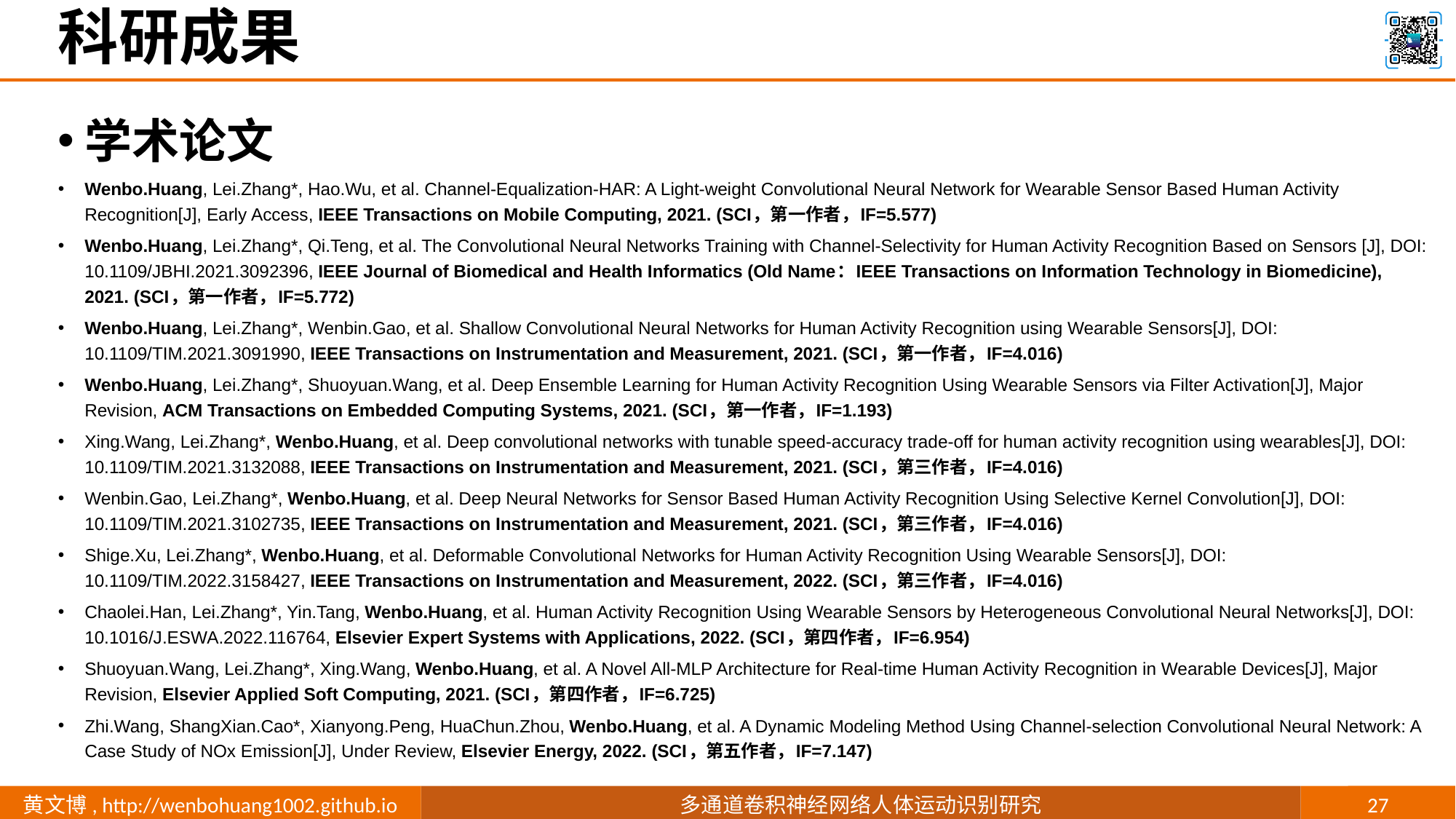

# 科研成果
学术论文
Wenbo.Huang, Lei.Zhang*, Hao.Wu, et al. Channel-Equalization-HAR: A Light-weight Convolutional Neural Network for Wearable Sensor Based Human Activity Recognition[J], Early Access, IEEE Transactions on Mobile Computing, 2021. (SCI，第一作者，IF=5.577)
Wenbo.Huang, Lei.Zhang*, Qi.Teng, et al. The Convolutional Neural Networks Training with Channel-Selectivity for Human Activity Recognition Based on Sensors [J], DOI: 10.1109/JBHI.2021.3092396, IEEE Journal of Biomedical and Health Informatics (Old Name：IEEE Transactions on Information Technology in Biomedicine), 2021. (SCI，第一作者，IF=5.772)
Wenbo.Huang, Lei.Zhang*, Wenbin.Gao, et al. Shallow Convolutional Neural Networks for Human Activity Recognition using Wearable Sensors[J], DOI: 10.1109/TIM.2021.3091990, IEEE Transactions on Instrumentation and Measurement, 2021. (SCI，第一作者，IF=4.016)
Wenbo.Huang, Lei.Zhang*, Shuoyuan.Wang, et al. Deep Ensemble Learning for Human Activity Recognition Using Wearable Sensors via Filter Activation[J], Major Revision, ACM Transactions on Embedded Computing Systems, 2021. (SCI，第一作者，IF=1.193)
Xing.Wang, Lei.Zhang*, Wenbo.Huang, et al. Deep convolutional networks with tunable speed-accuracy trade-off for human activity recognition using wearables[J], DOI: 10.1109/TIM.2021.3132088, IEEE Transactions on Instrumentation and Measurement, 2021. (SCI，第三作者，IF=4.016)
Wenbin.Gao, Lei.Zhang*, Wenbo.Huang, et al. Deep Neural Networks for Sensor Based Human Activity Recognition Using Selective Kernel Convolution[J], DOI: 10.1109/TIM.2021.3102735, IEEE Transactions on Instrumentation and Measurement, 2021. (SCI，第三作者，IF=4.016)
Shige.Xu, Lei.Zhang*, Wenbo.Huang, et al. Deformable Convolutional Networks for Human Activity Recognition Using Wearable Sensors[J], DOI: 10.1109/TIM.2022.3158427, IEEE Transactions on Instrumentation and Measurement, 2022. (SCI，第三作者，IF=4.016)
Chaolei.Han, Lei.Zhang*, Yin.Tang, Wenbo.Huang, et al. Human Activity Recognition Using Wearable Sensors by Heterogeneous Convolutional Neural Networks[J], DOI: 10.1016/J.ESWA.2022.116764, Elsevier Expert Systems with Applications, 2022. (SCI，第四作者，IF=6.954)
Shuoyuan.Wang, Lei.Zhang*, Xing.Wang, Wenbo.Huang, et al. A Novel All-MLP Architecture for Real-time Human Activity Recognition in Wearable Devices[J], Major Revision, Elsevier Applied Soft Computing, 2021. (SCI，第四作者，IF=6.725)
Zhi.Wang, ShangXian.Cao*, Xianyong.Peng, HuaChun.Zhou, Wenbo.Huang, et al. A Dynamic Modeling Method Using Channel-selection Convolutional Neural Network: A Case Study of NOx Emission[J], Under Review, Elsevier Energy, 2022. (SCI，第五作者，IF=7.147)